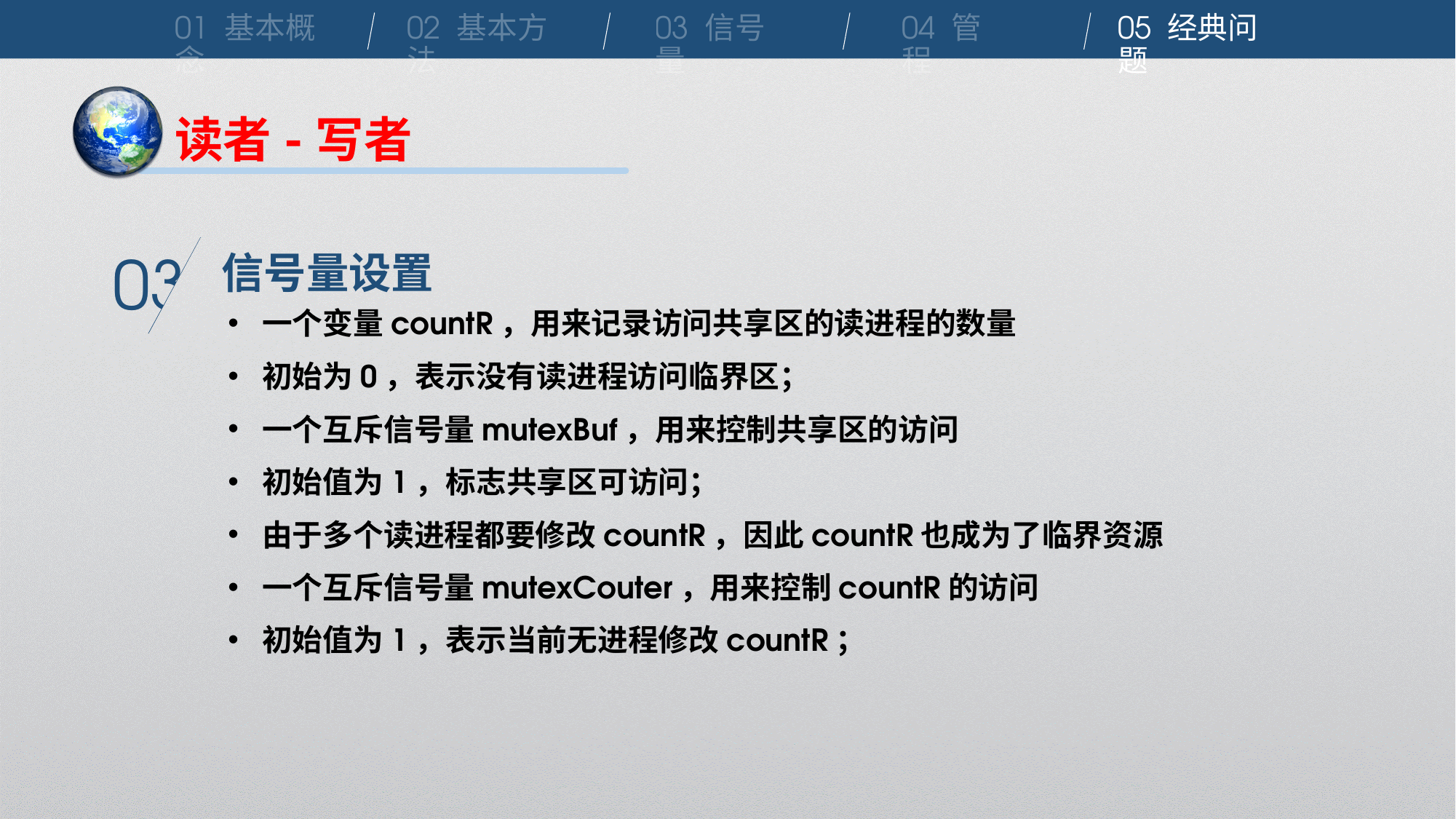

01 基本概念
02 基本方法
03 信号量
04 管程
05 经典问题
读者-写者
信号量设置

03
一个变量countR，用来记录访问共享区的读进程的数量
初始为0，表示没有读进程访问临界区；
一个互斥信号量mutexBuf，用来控制共享区的访问
初始值为1，标志共享区可访问；
由于多个读进程都要修改countR，因此countR也成为了临界资源
一个互斥信号量mutexCouter，用来控制countR的访问
初始值为1，表示当前无进程修改countR；